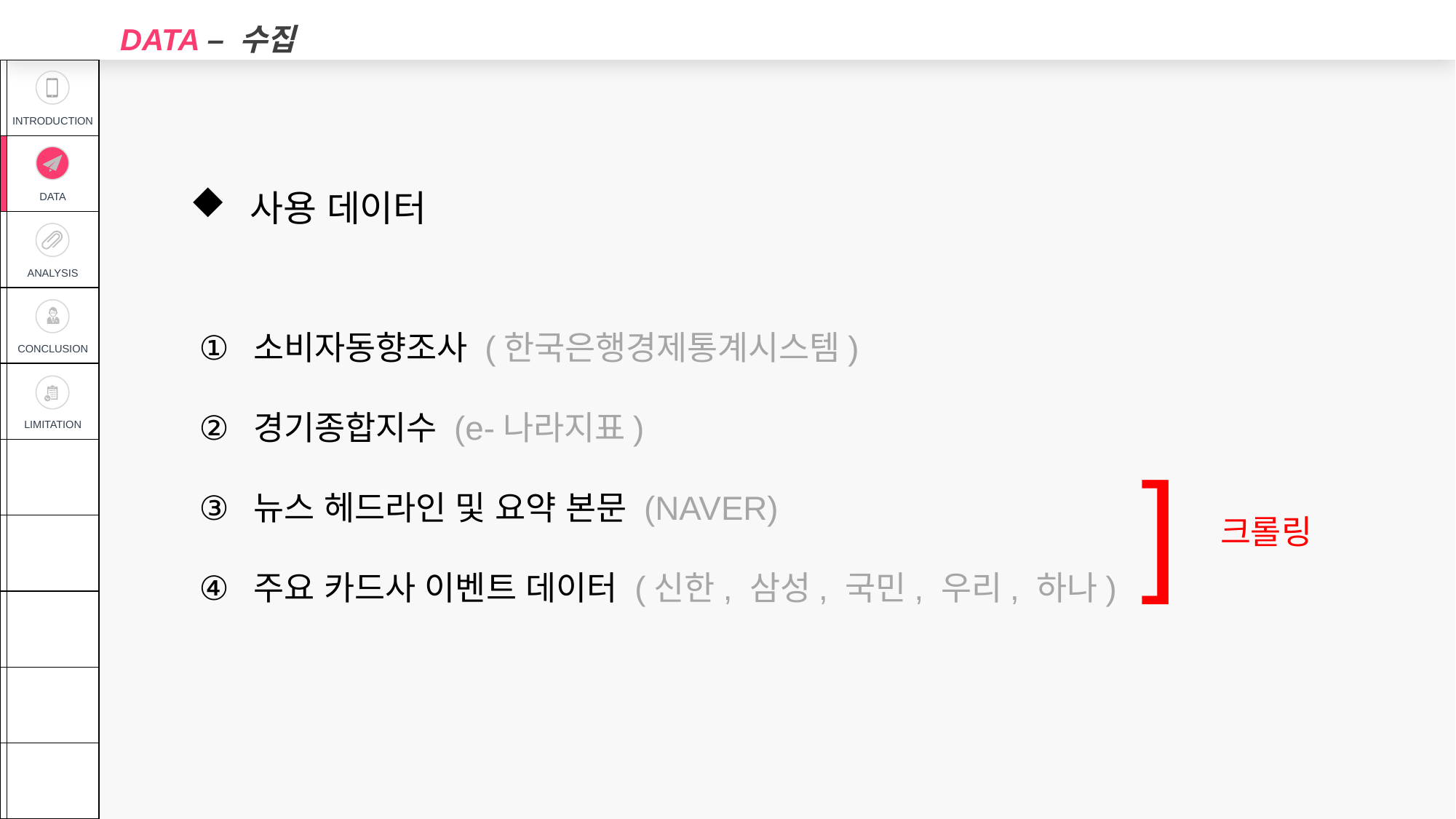

DATA – 수집
|  | INTRODUCTION |
| --- | --- |
|  | DATA |
|  | ANALYSIS |
|  | CONCLUSION |
|  | LIMITATION |
|  |  |
|  |  |
|  |  |
|  |  |
|  |  |

 사용 데이터

소비자동향조사 (한국은행경제통계시스템)
경기종합지수 (e-나라지표)
뉴스 헤드라인 및 요약 본문 (NAVER)
주요 카드사 이벤트 데이터 (신한, 삼성, 국민, 우리, 하나)

]
크롤링